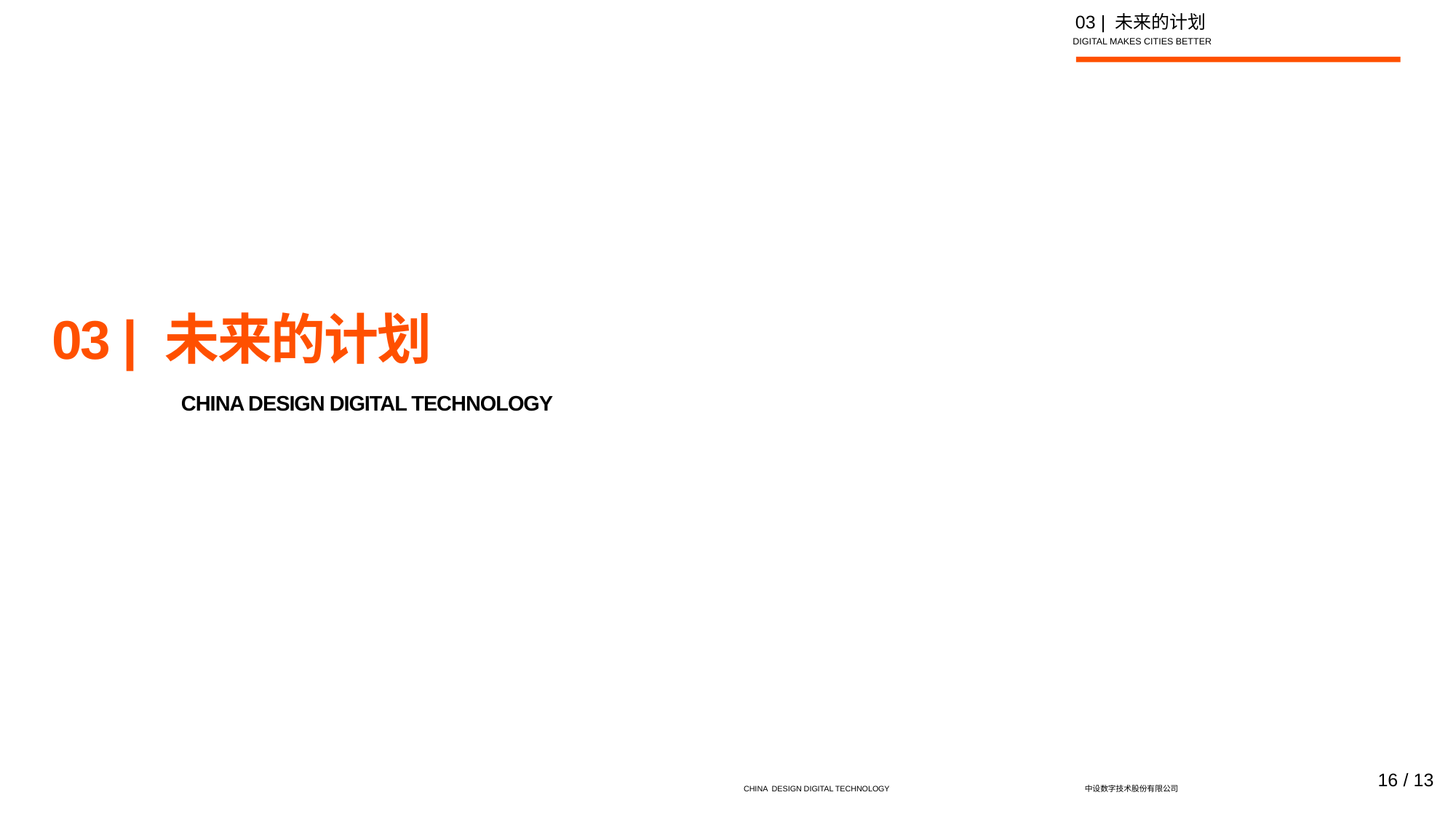

03 | 未来的计划
# 03 | 未来的计划